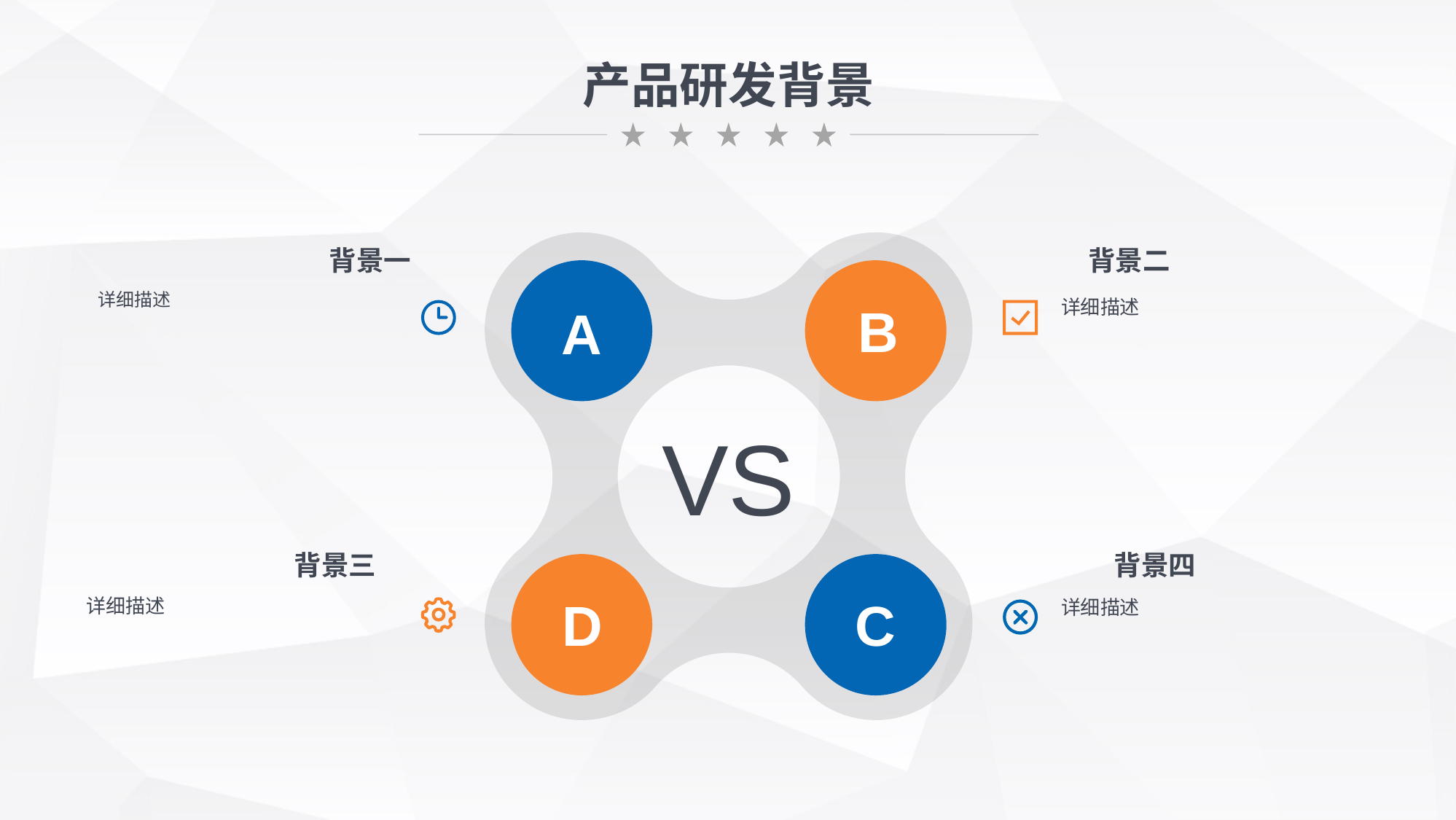

产品研发背景

背景一
背景二
详细描述
详细描述

背景三
背景四
详细描述
详细描述

B
A

D
C
VS